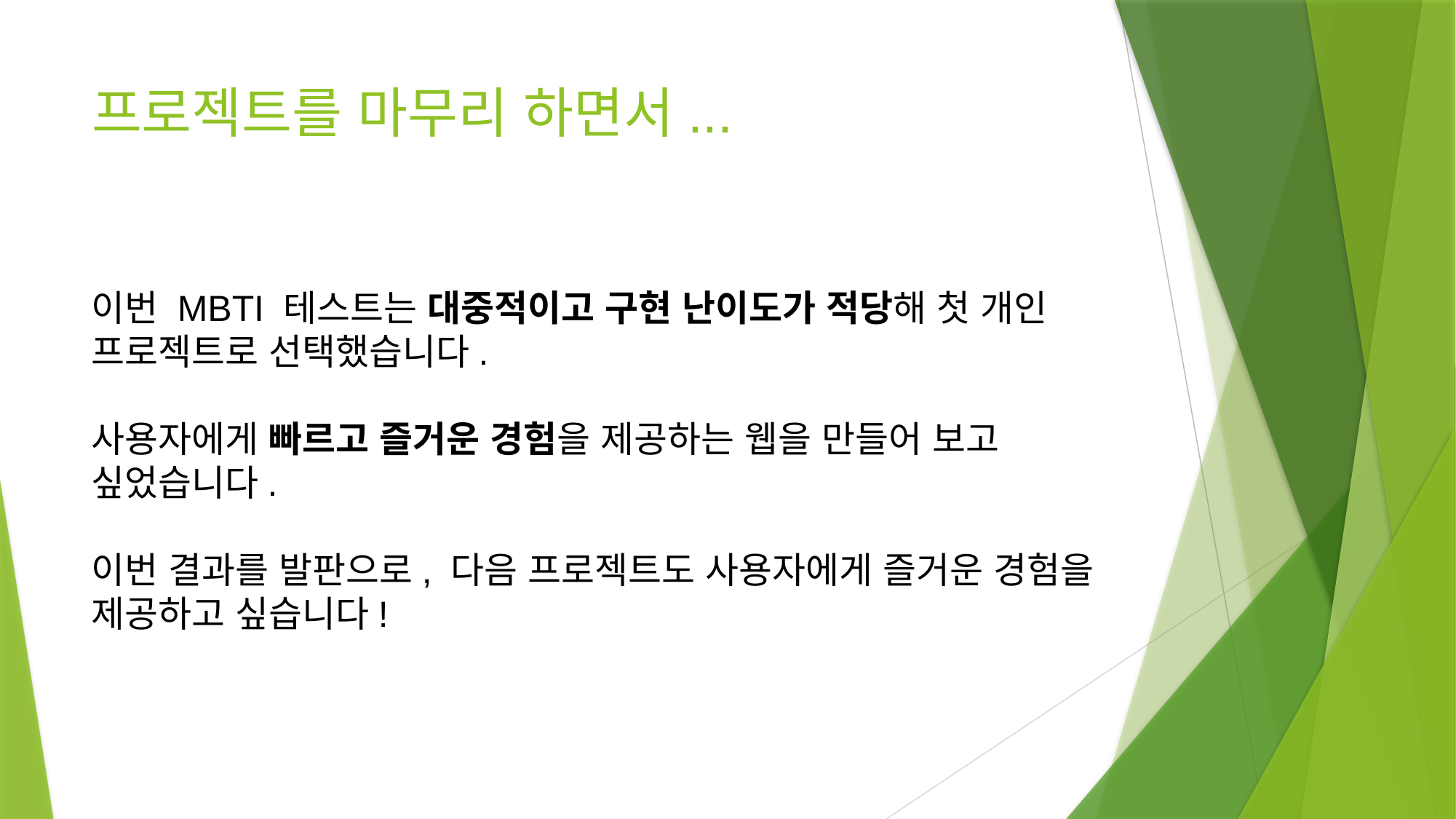

# 프로젝트를 마무리 하면서...
이번 MBTI 테스트는 대중적이고 구현 난이도가 적당해 첫 개인 프로젝트로 선택했습니다.

사용자에게 빠르고 즐거운 경험을 제공하는 웹을 만들어 보고 싶었습니다.

이번 결과를 발판으로, 다음 프로젝트도 사용자에게 즐거운 경험을 제공하고 싶습니다!